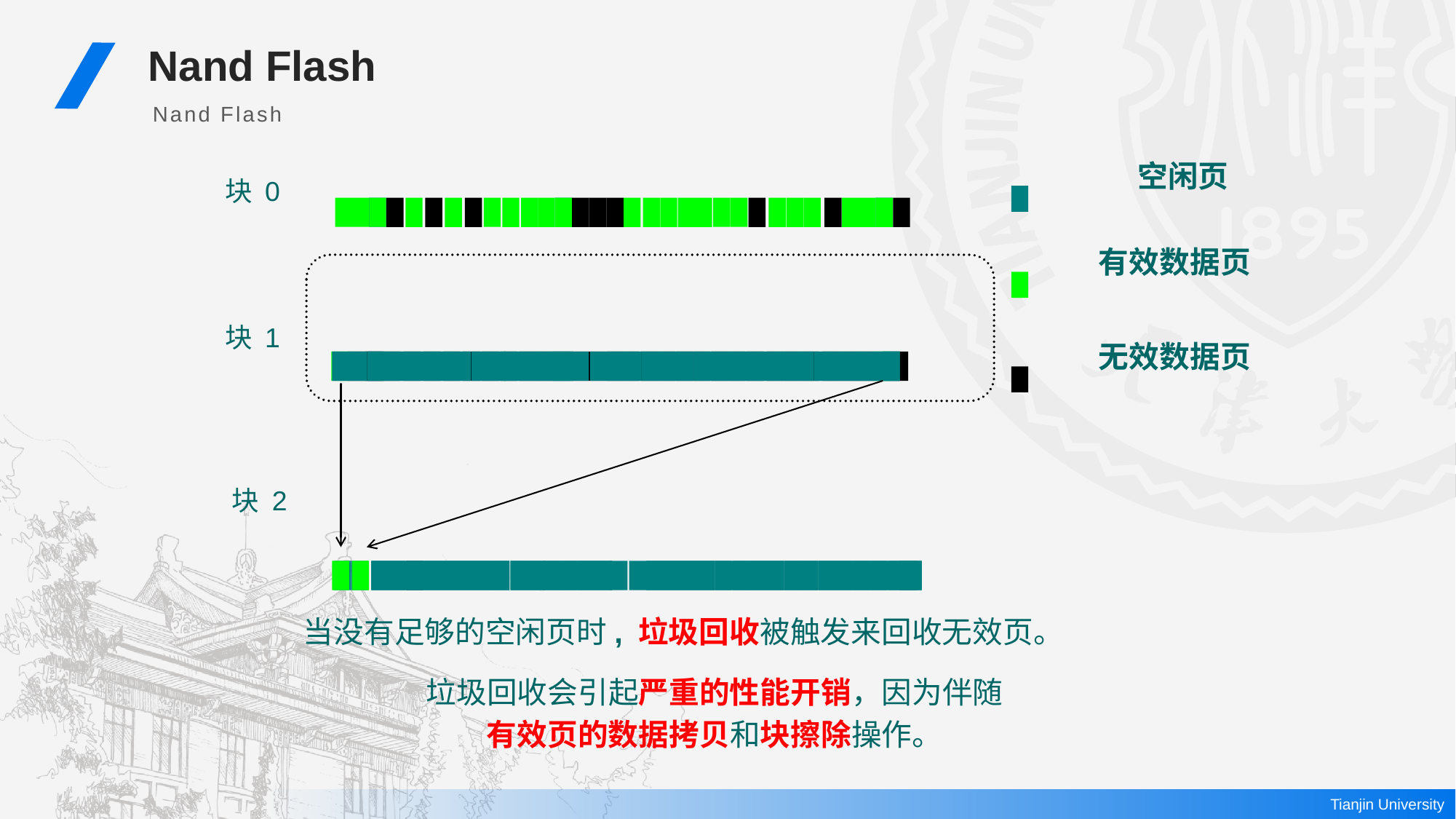

Nand Flash
Nand Flash
空闲页

块 0

有效数据页

块 1
无效数据页

块 2

     当没有足够的空闲页时, 垃圾回收被触发来回收无效页。
垃圾回收会引起严重的性能开销，因为伴随
有效页的数据拷贝和块擦除操作。